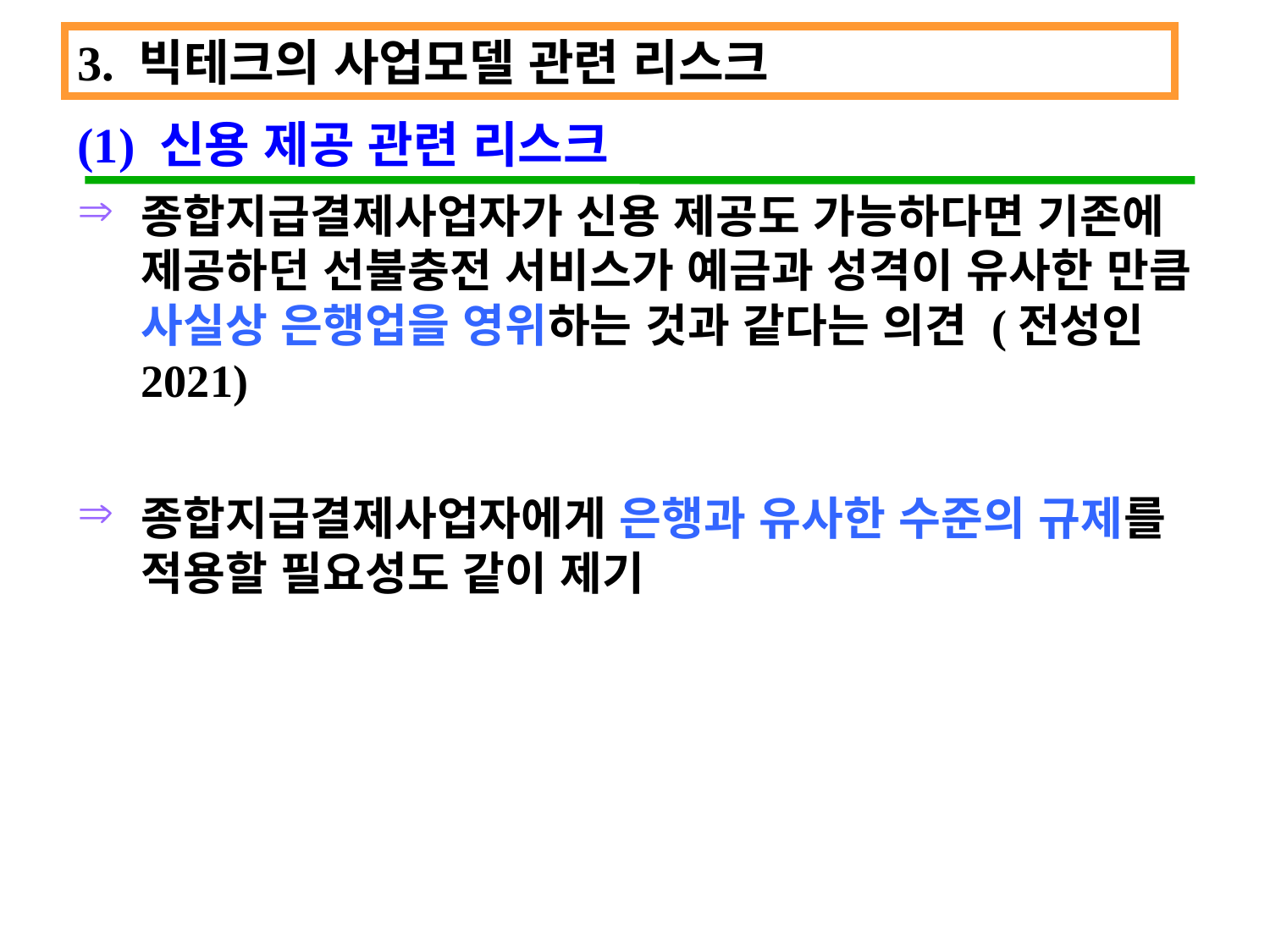

3. 빅테크의 사업모델 관련 리스크
(1) 신용 제공 관련 리스크
종합지급결제사업자가 신용 제공도 가능하다면 기존에 제공하던 선불충전 서비스가 예금과 성격이 유사한 만큼 사실상 은행업을 영위하는 것과 같다는 의견 (전성인 2021)

종합지급결제사업자에게 은행과 유사한 수준의 규제를 적용할 필요성도 같이 제기